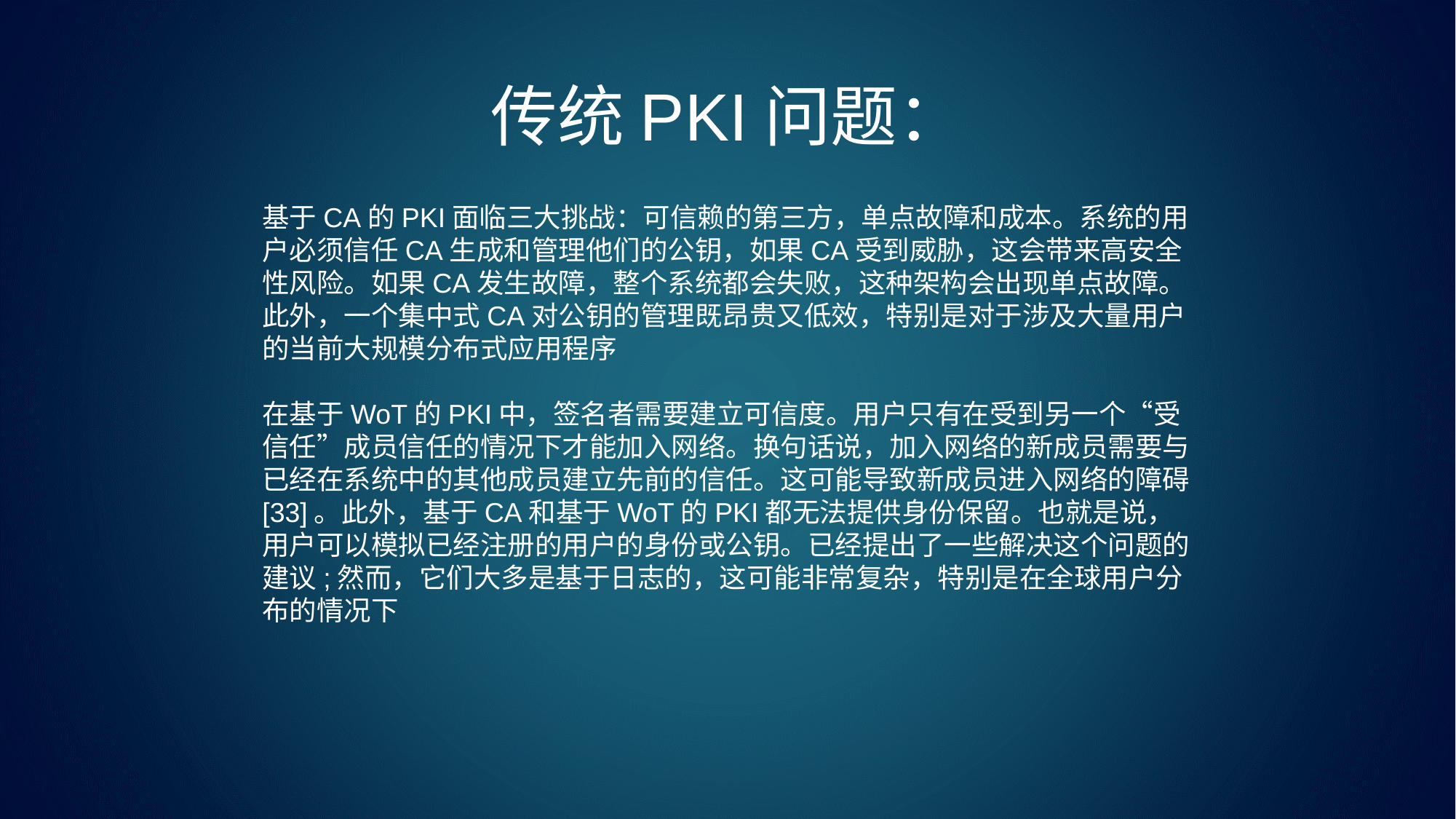

传统PKI问题：

基于CA的PKI面临三大挑战：可信赖的第三方，单点故障和成本。系统的用户必须信任CA生成和管理他们的公钥，如果CA受到威胁，这会带来高安全性风险。如果CA发生故障，整个系统都会失败，这种架构会出现单点故障。此外，一个集中式CA对公钥的管理既昂贵又低效，特别是对于涉及大量用户的当前大规模分布式应用程序

在基于WoT的PKI中，签名者需要建立可信度。用户只有在受到另一个“受信任”成员信任的情况下才能加入网络。换句话说，加入网络的新成员需要与已经在系统中的其他成员建立先前的信任。这可能导致新成员进入网络的障碍[33]。此外，基于CA和基于WoT的PKI都无法提供身份保留。也就是说，用户可以模拟已经注册的用户的身份或公钥。已经提出了一些解决这个问题的建议;然而，它们大多是基于日志的，这可能非常复杂，特别是在全球用户分布的情况下